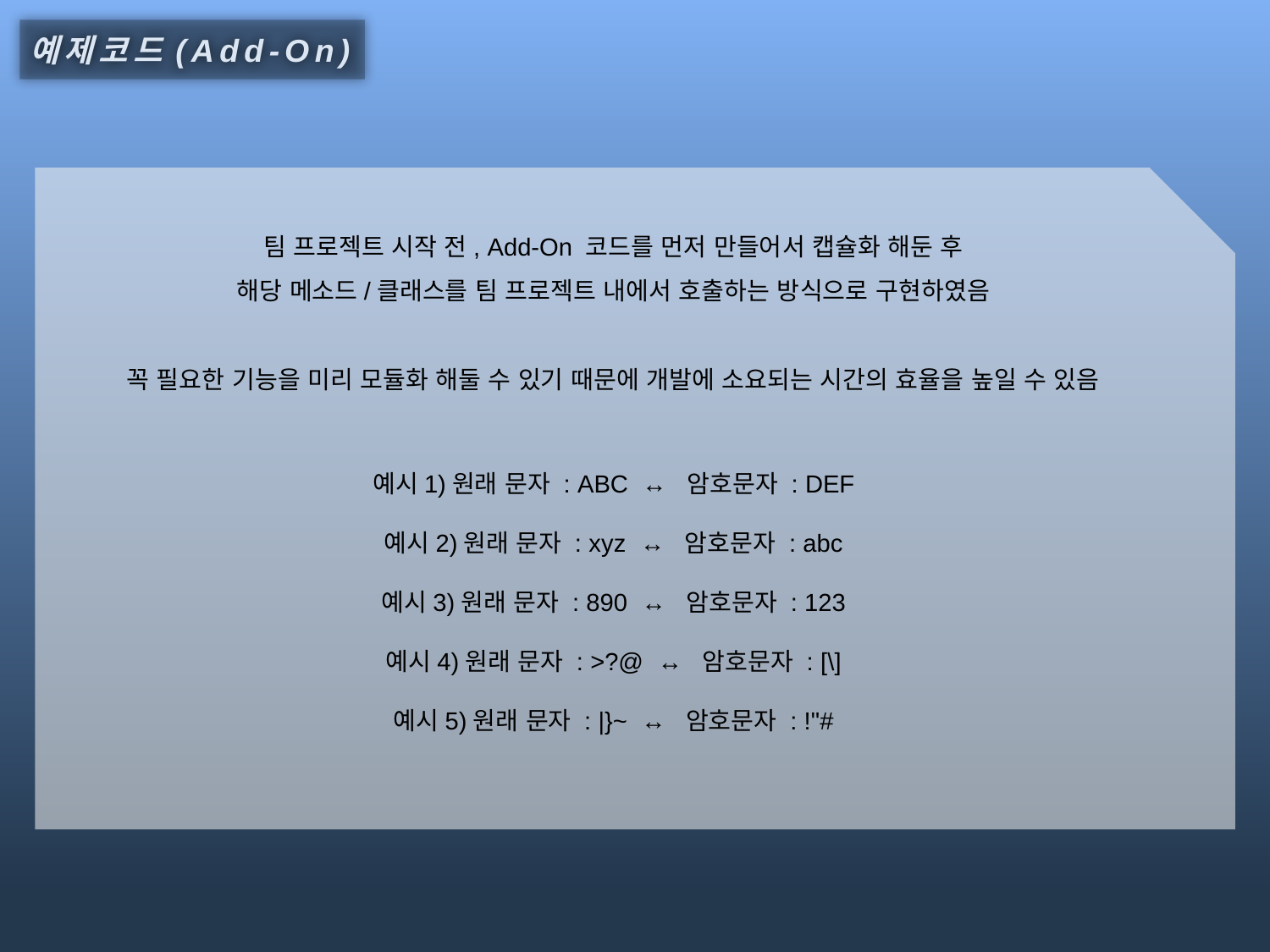

예제코드(Add-On)
팀 프로젝트 시작 전, Add-On 코드를 먼저 만들어서 캡슐화 해둔 후
해당 메소드/클래스를 팀 프로젝트 내에서 호출하는 방식으로 구현하였음
꼭 필요한 기능을 미리 모듈화 해둘 수 있기 때문에 개발에 소요되는 시간의 효율을 높일 수 있음

예시1)원래 문자 : ABC  ↔  암호문자 : DEF
예시2)원래 문자 : xyz  ↔  암호문자 : abc
예시3)원래 문자 : 890  ↔  암호문자 : 123
예시4)원래 문자 : >?@  ↔  암호문자 : [\]
예시5)원래 문자 : |}~  ↔  암호문자 : !"#